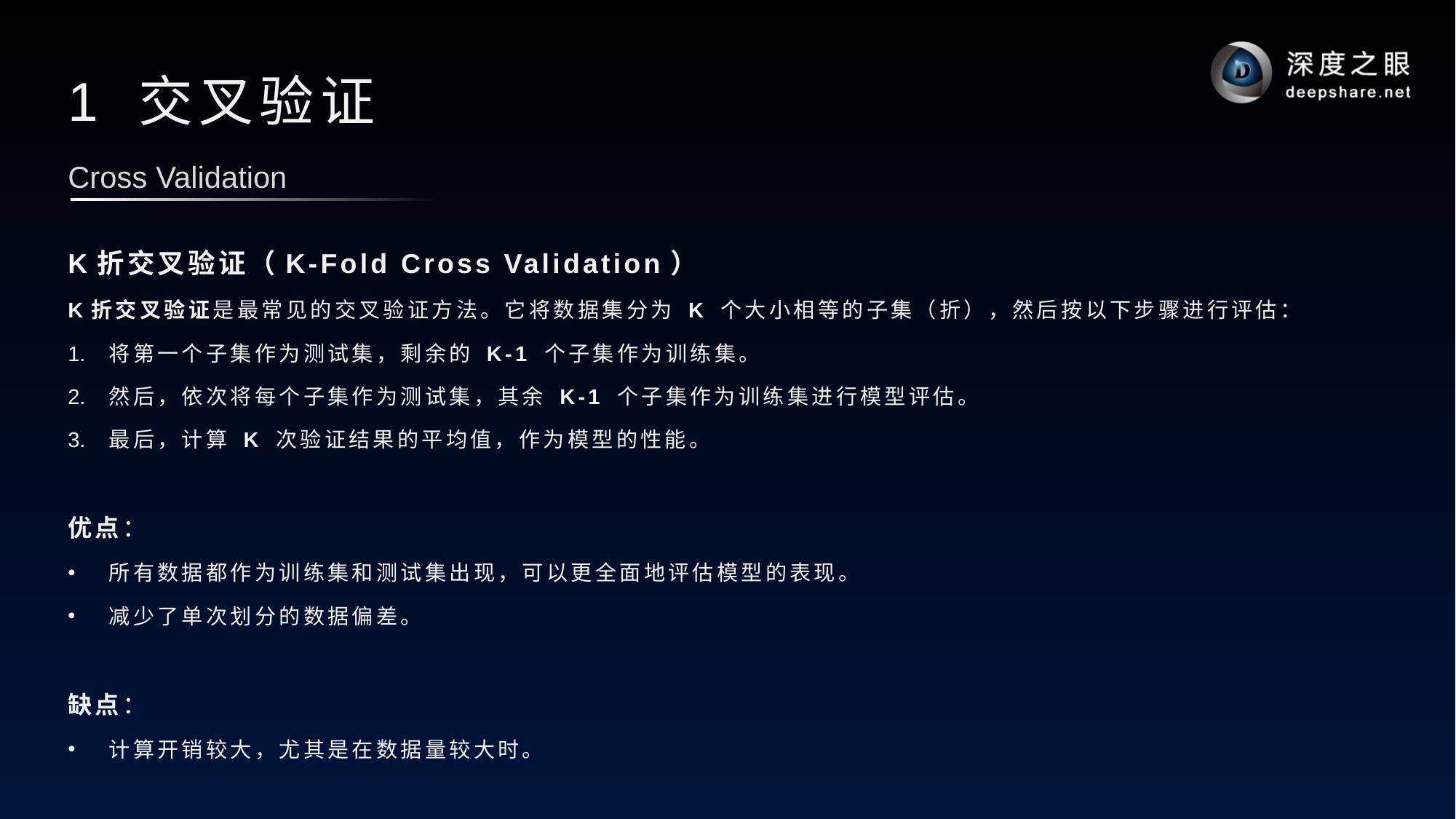

# 1 交叉验证
Cross Validation
K折交叉验证（K-Fold Cross Validation）
K折交叉验证是最常见的交叉验证方法。它将数据集分为 K 个大小相等的子集（折），然后按以下步骤进行评估：
将第一个子集作为测试集，剩余的 K-1 个子集作为训练集。
然后，依次将每个子集作为测试集，其余 K-1 个子集作为训练集进行模型评估。
最后，计算 K 次验证结果的平均值，作为模型的性能。

优点：
所有数据都作为训练集和测试集出现，可以更全面地评估模型的表现。
减少了单次划分的数据偏差。

缺点：
计算开销较大，尤其是在数据量较大时。